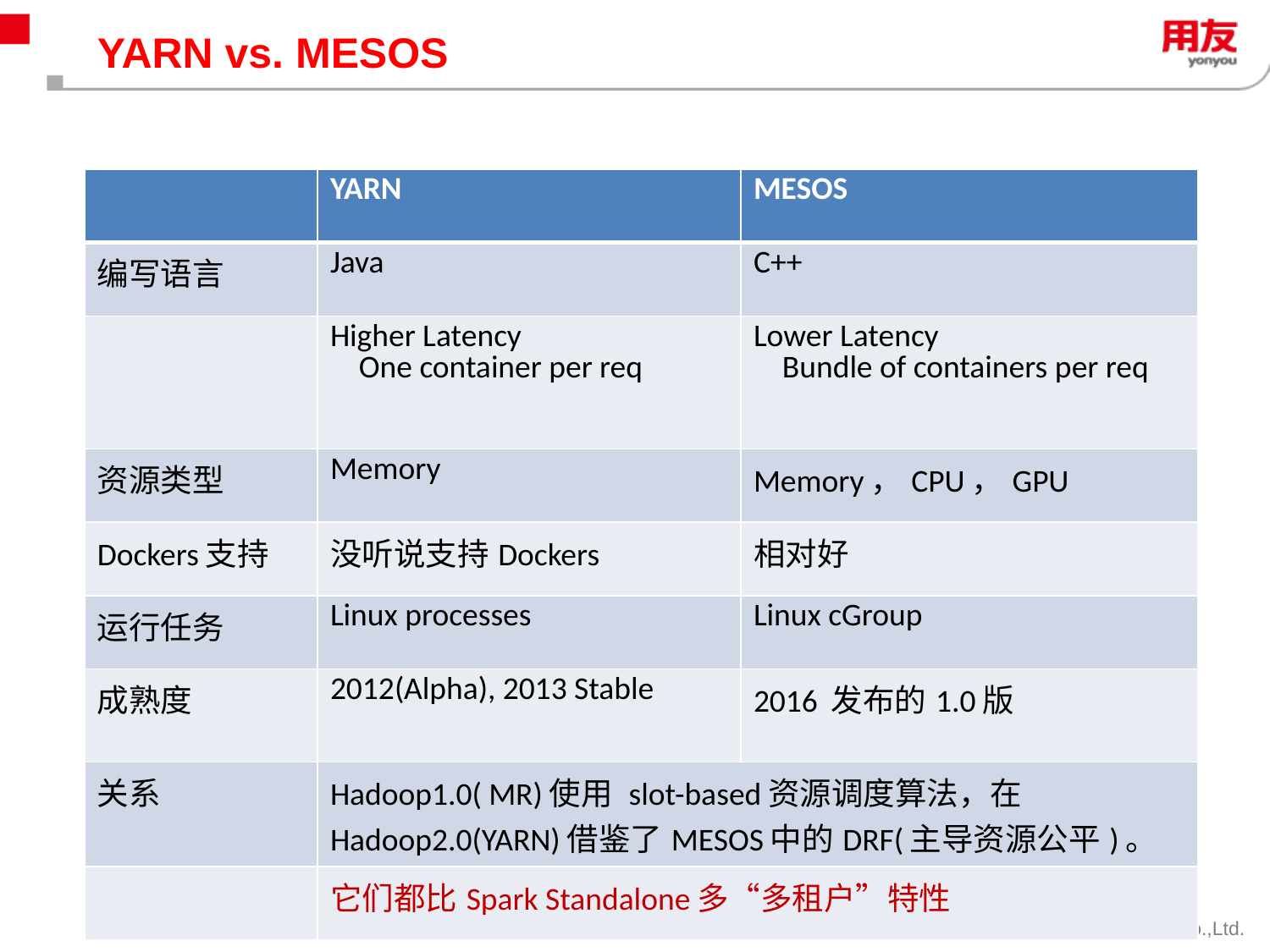

# YARN vs. MESOS
|  | YARN | MESOS |
| --- | --- | --- |
| 编写语言 | Java | C++ |
|  | Higher Latency One container per req | Lower Latency Bundle of containers per req |
| 资源类型 | Memory | Memory，CPU，GPU |
| Dockers支持 | 没听说支持Dockers | 相对好 |
| 运行任务 | Linux processes | Linux cGroup |
| 成熟度 | 2012(Alpha), 2013 Stable | 2016 发布的1.0版 |
| 关系 | Hadoop1.0( MR)使用 slot-based资源调度算法，在Hadoop2.0(YARN)借鉴了MESOS中的DRF(主导资源公平)。 |  |
|  | 它们都比Spark Standalone多“多租户”特性 |  |